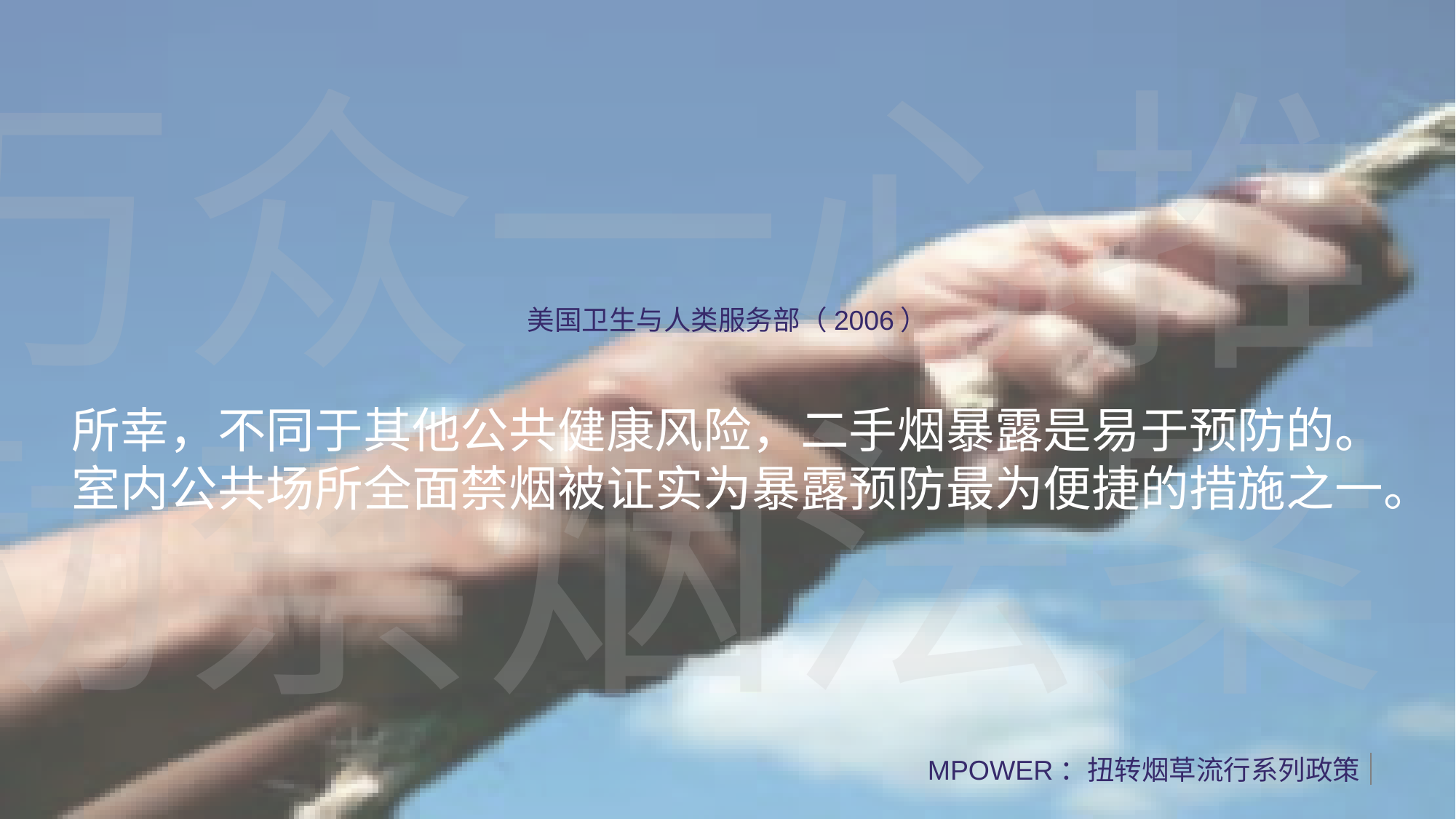

万众一心推动禁烟法案
美国卫生与人类服务部（2006）

所幸，不同于其他公共健康风险，二手烟暴露是易于预防的。室内公共场所全面禁烟被证实为暴露预防最为便捷的措施之一。